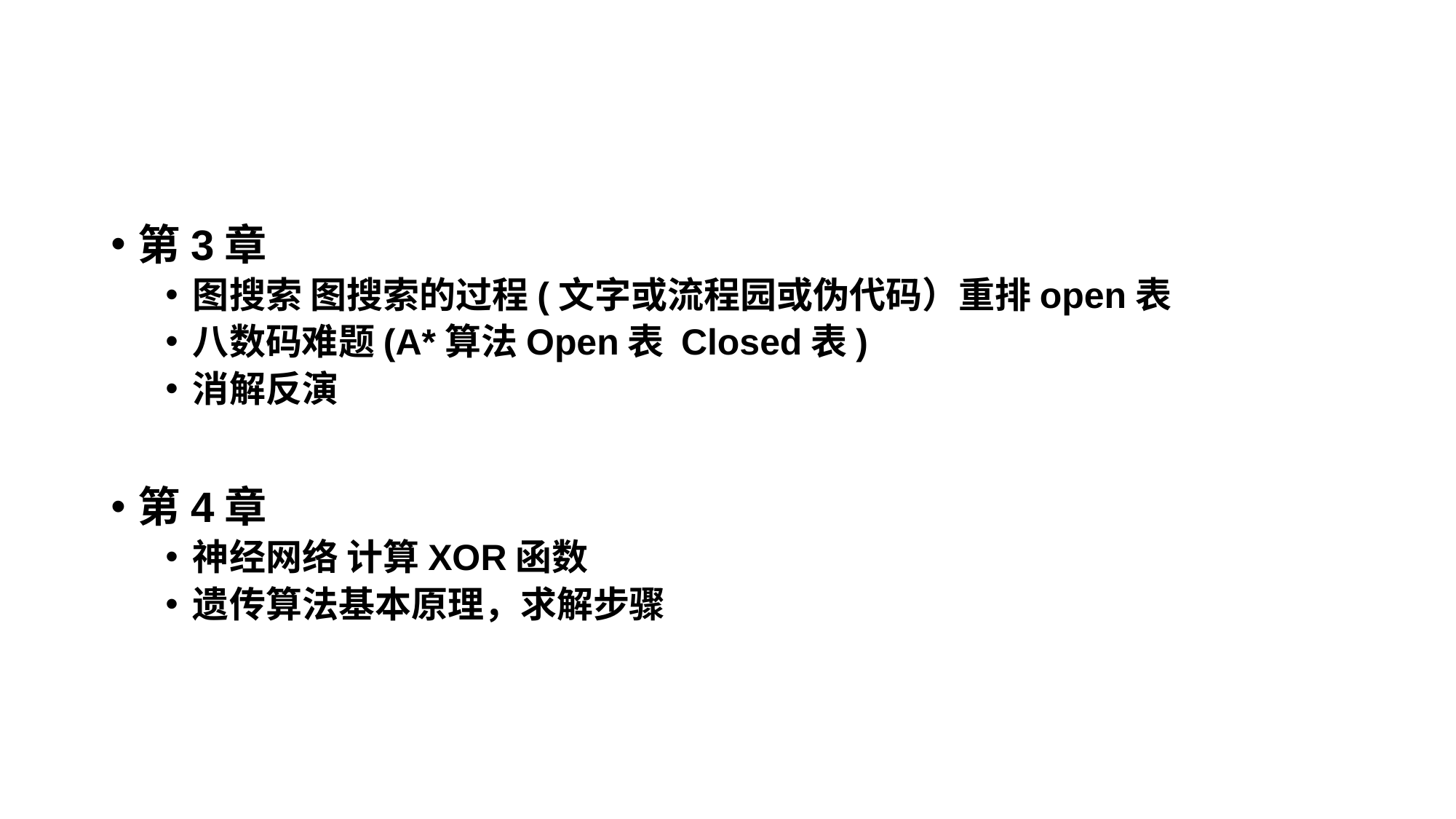

#
第3章
图搜索 图搜索的过程(文字或流程园或伪代码）重排open表
八数码难题(A*算法Open表 Closed表)
消解反演

第4章
神经网络 计算XOR函数
遗传算法基本原理，求解步骤